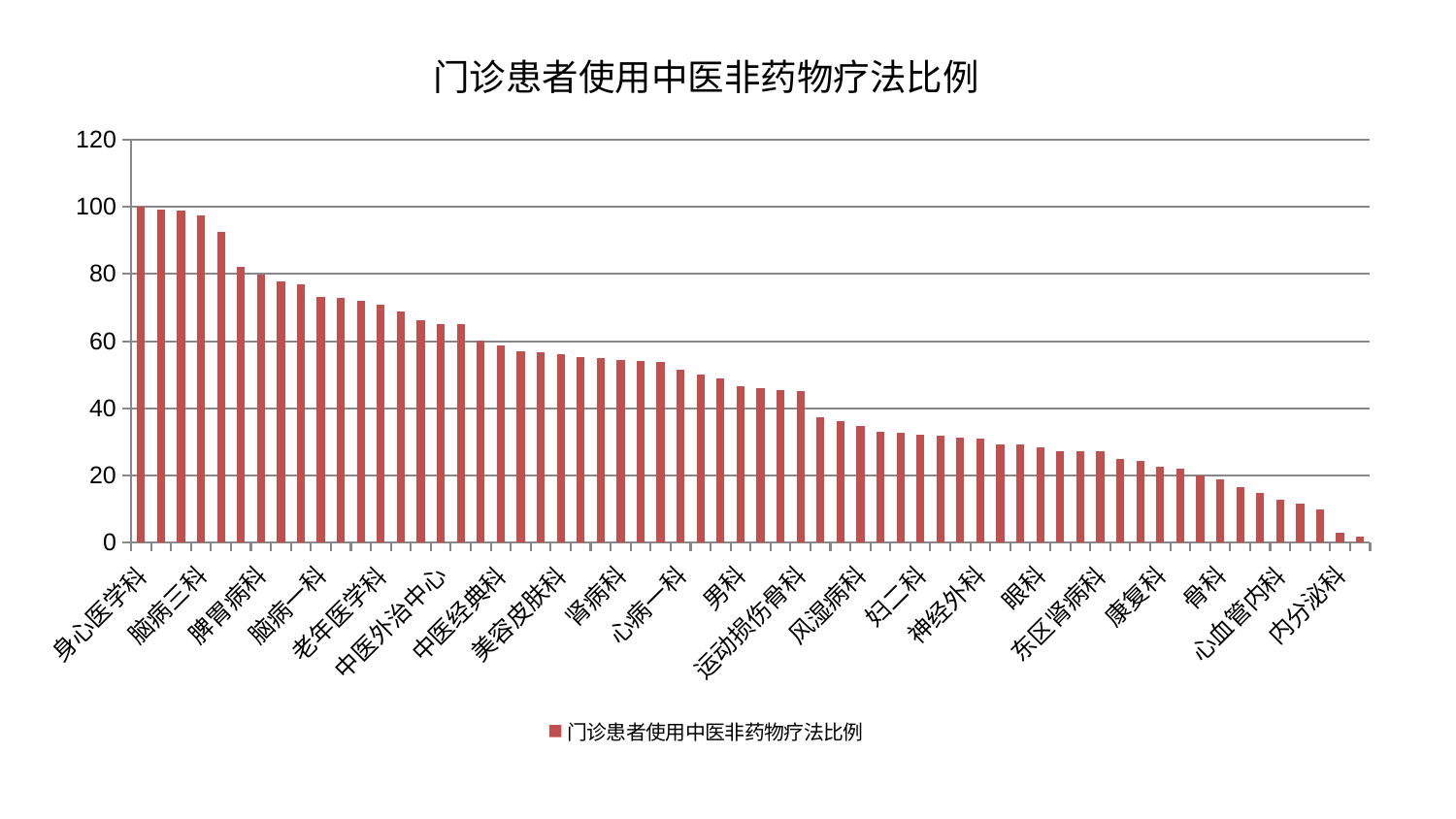

### Chart: 门诊患者使用中医非药物疗法比例

| Category | 门诊患者使用中医非药物疗法比例 |
|---|---|
| 身心医学科 | 100.0 |
| 口腔科 | 99.15352277302087 |
| 乳腺甲状腺外科 | 98.95525619557579 |
| 脑病三科 | 97.38834166744896 |
| 重症医学科 | 92.43989329484192 |
| 西区重症医学科 | 82.26088015513271 |
| 脾胃病科 | 79.94389456981604 |
| 脊柱骨科 | 77.7015879190115 |
| 脑病二科 | 76.86882107078324 |
| 脑病一科 | 73.16205794684831 |
| 皮肤科 | 72.99277370811721 |
| 胸外科 | 72.09897284073274 |
| 老年医学科 | 70.73468003108316 |
| 肿瘤内科 | 68.70159619625609 |
| 妇科妇二科合并 | 66.34070336351998 |
| 中医外治中心 | 65.07572140569646 |
| 微创骨科 | 65.07053003308904 |
| 心病四科 | 60.28584541743992 |
| 中医经典科 | 58.65283145085307 |
| 治未病中心 | 56.850179238782445 |
| 呼吸内科 | 56.78382372560262 |
| 美容皮肤科 | 56.238127687445946 |
| 医院 | 55.32284834816696 |
| 周围血管科 | 55.07574880646817 |
| 肾病科 | 54.48051559316722 |
| 东区重症医学科 | 54.21613142428536 |
| 妇科 | 53.93390007698319 |
| 心病一科 | 51.46047076520195 |
| 神经内科 | 49.93531176126557 |
| 耳鼻喉科 | 48.90264087296872 |
| 男科 | 46.5239851579406 |
| 创伤骨科 | 46.00634451987923 |
| 产科 | 45.29690798177754 |
| 运动损伤骨科 | 45.23345155830866 |
| 脾胃科消化科合并 | 37.40884736872586 |
| 显微骨科 | 36.29438946521502 |
| 风湿病科 | 34.81542274732489 |
| 泌尿外科 | 32.98489209762579 |
| 针灸科 | 32.669904538831204 |
| 妇二科 | 32.21004016225461 |
| 肝病科 | 31.80613065512197 |
| 普通外科 | 31.22134058923414 |
| 神经外科 | 30.88436272229008 |
| 肝胆外科 | 29.32876653529631 |
| 肛肠科 | 29.317007269342334 |
| 眼科 | 28.351951430149914 |
| 儿科 | 27.231274425602244 |
| 小儿骨科 | 27.086723825752866 |
| 东区肾病科 | 27.074821716246735 |
| 肾脏内科 | 24.919467581297944 |
| 血液科 | 24.4359019424715 |
| 康复科 | 22.658739637546145 |
| 心病二科 | 21.94440945920255 |
| 小儿推拿科 | 20.063171073646718 |
| 骨科 | 18.88284055252807 |
| 消化内科 | 16.630695272968527 |
| 综合内科 | 14.731116756013453 |
| 心血管内科 | 12.797601411667879 |
| 心病三科 | 11.5291585778447 |
| 推拿科 | 9.754677808352243 |
| 内分泌科 | 2.8472791097807684 |
| 关节骨科 | 1.8082339899342676 |
216